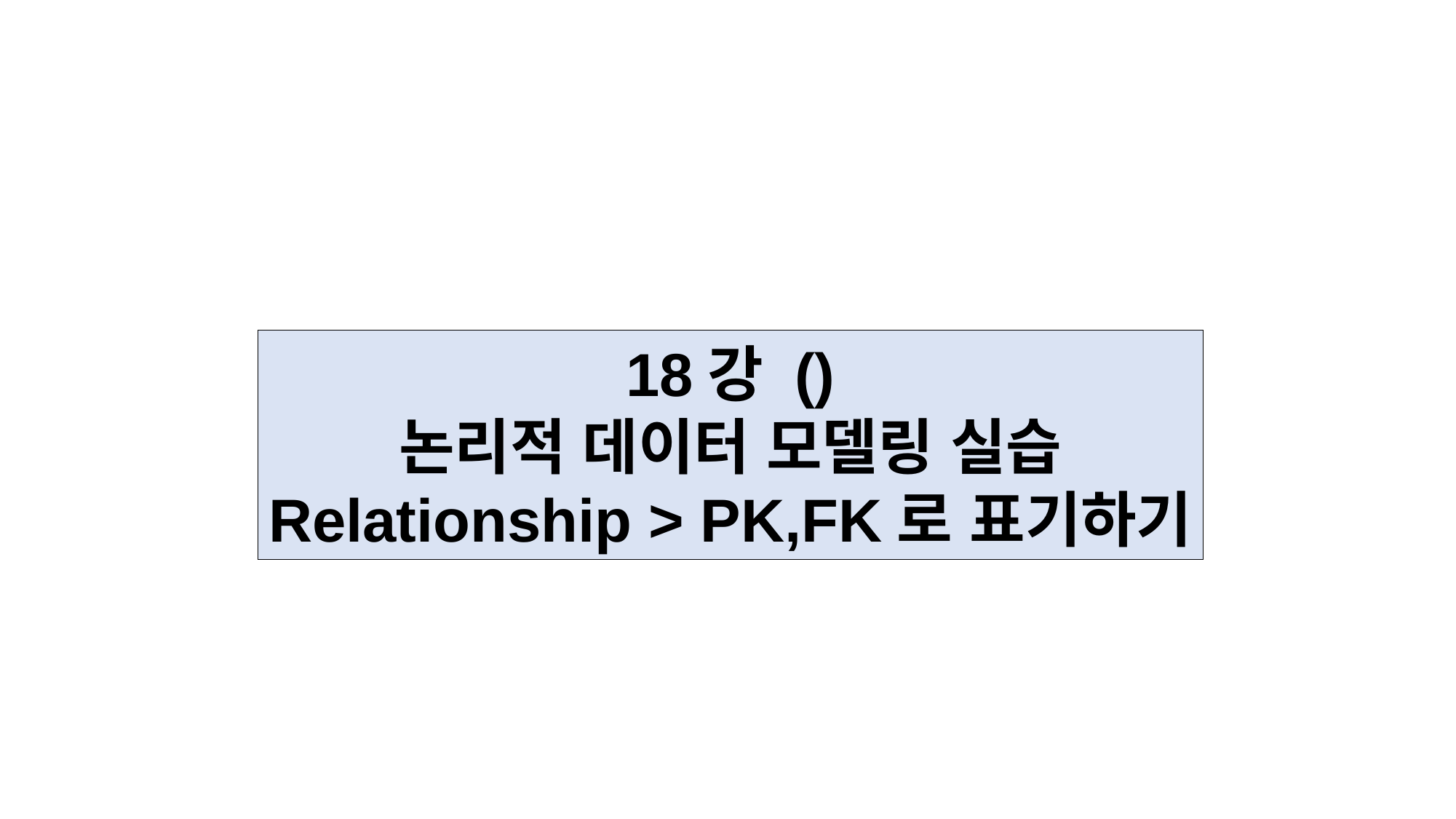

18강 ()
논리적 데이터 모델링 실습
Relationship > PK,FK로 표기하기